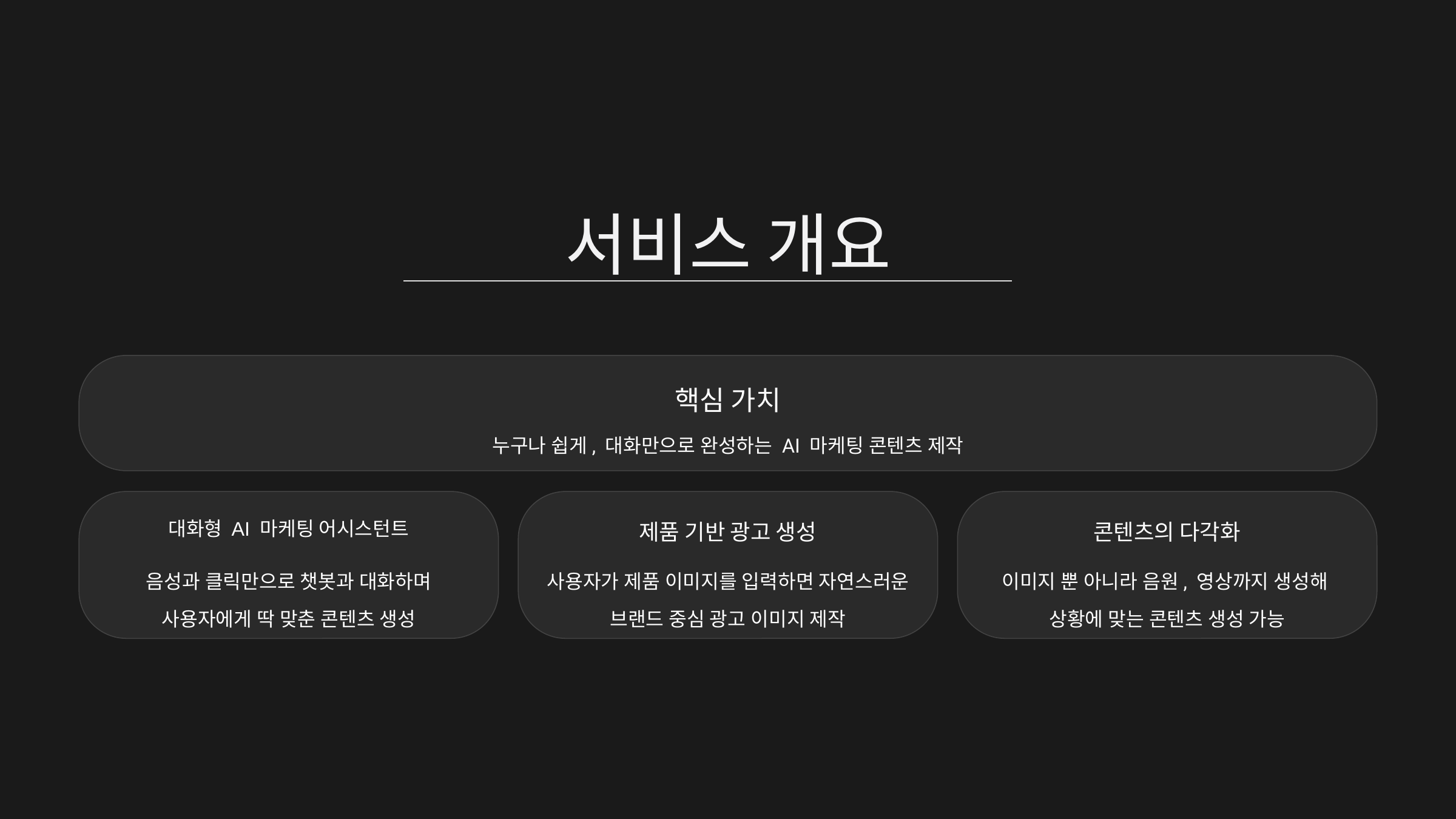

서비스 개요

핵심 가치
누구나 쉽게, 대화만으로 완성하는 AI 마케팅 콘텐츠 제작

대화형 AI 마케팅 어시스턴트
제품 기반 광고 생성
콘텐츠의 다각화
음성과 클릭만으로 챗봇과 대화하며 사용자에게 딱 맞춘 콘텐츠 생성
사용자가 제품 이미지를 입력하면 자연스러운 브랜드 중심 광고 이미지 제작
이미지 뿐 아니라 음원, 영상까지 생성해
상황에 맞는 콘텐츠 생성 가능